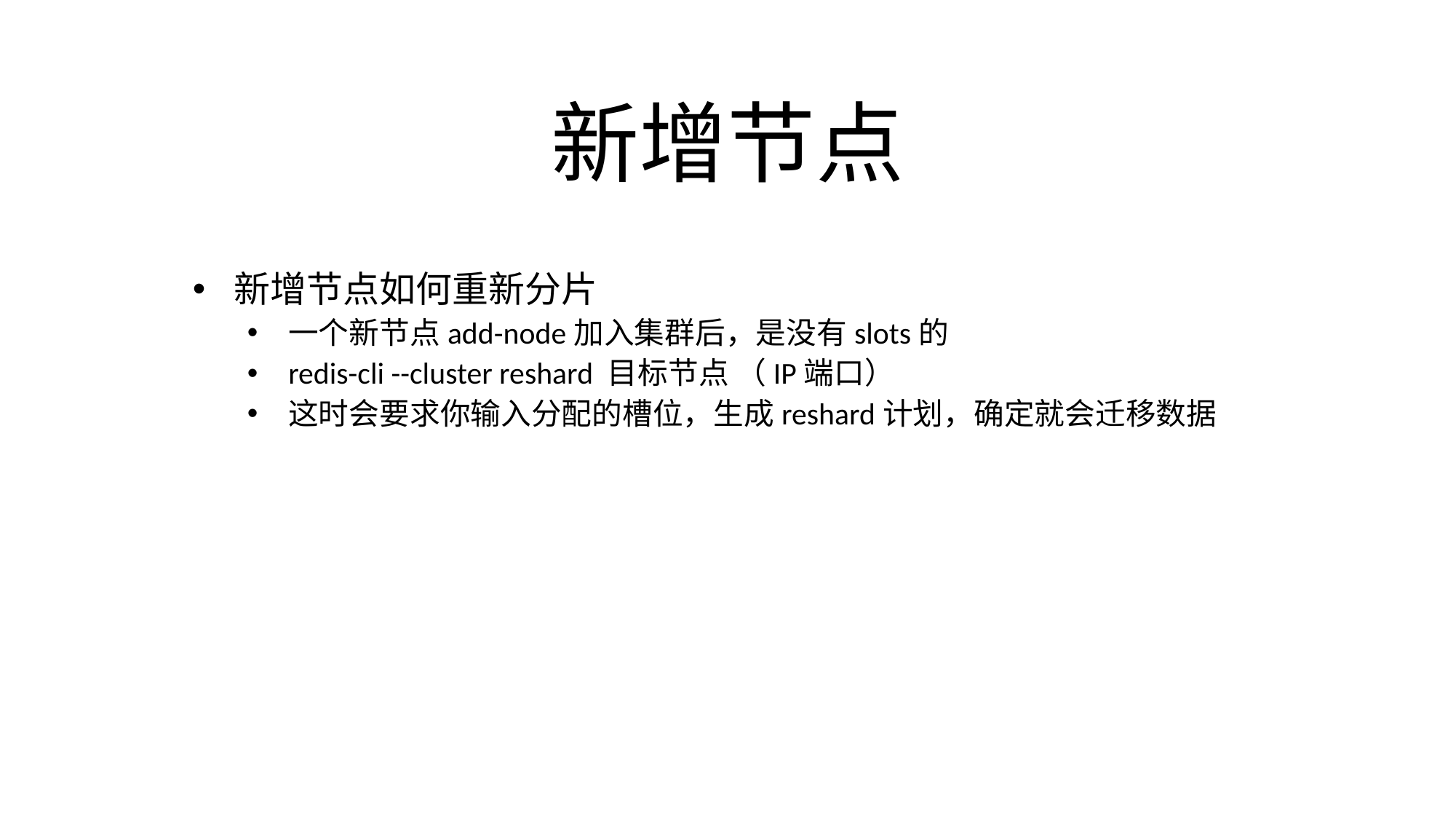

# 新增节点
新增节点如何重新分片
一个新节点add-node加入集群后，是没有slots的
redis-cli --cluster reshard 目标节点 （IP端口）
这时会要求你输入分配的槽位，生成reshard计划，确定就会迁移数据